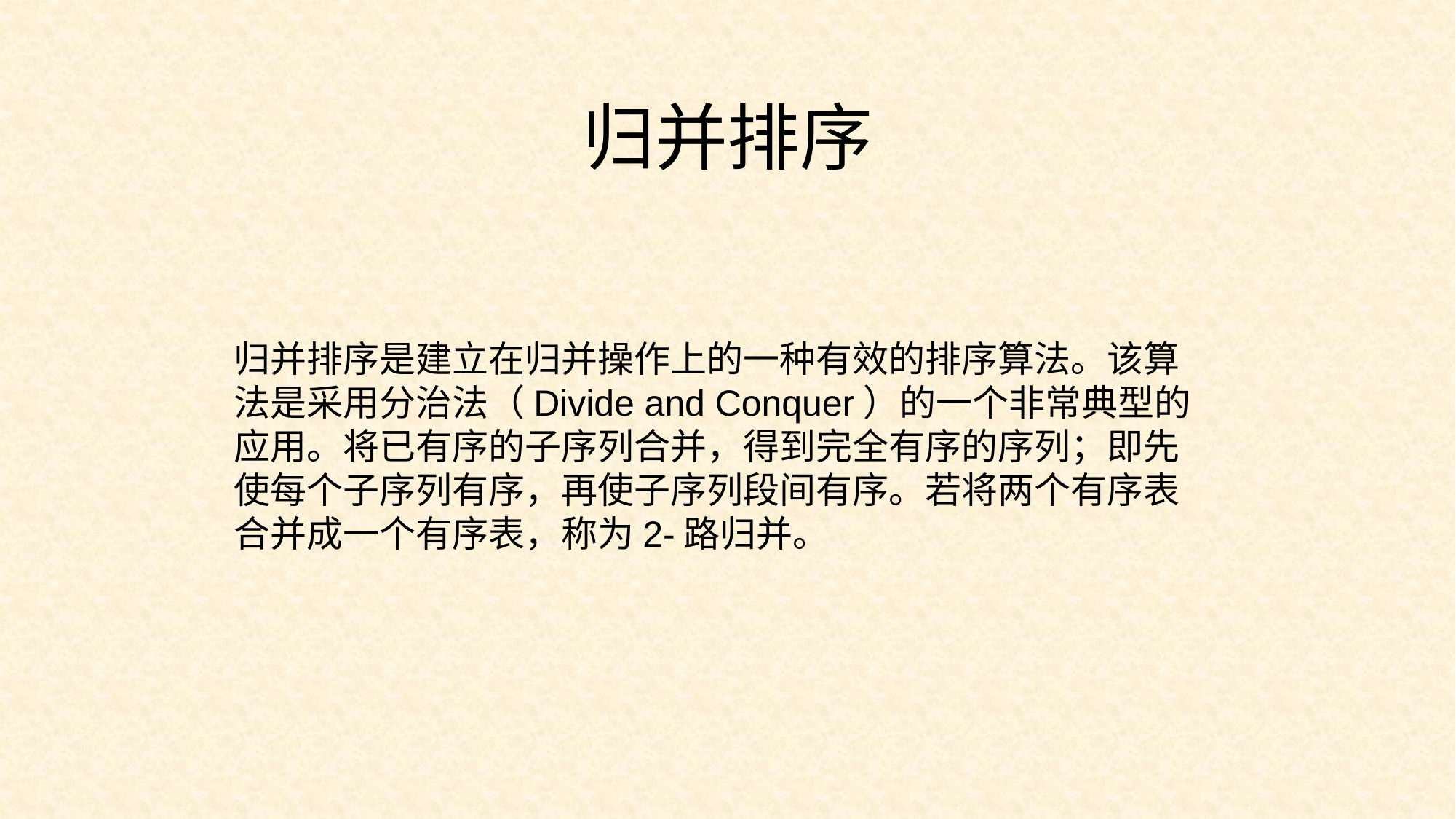

归并排序
归并排序是建立在归并操作上的一种有效的排序算法。该算法是采用分治法（Divide and Conquer）的一个非常典型的应用。将已有序的子序列合并，得到完全有序的序列；即先使每个子序列有序，再使子序列段间有序。若将两个有序表合并成一个有序表，称为2-路归并。